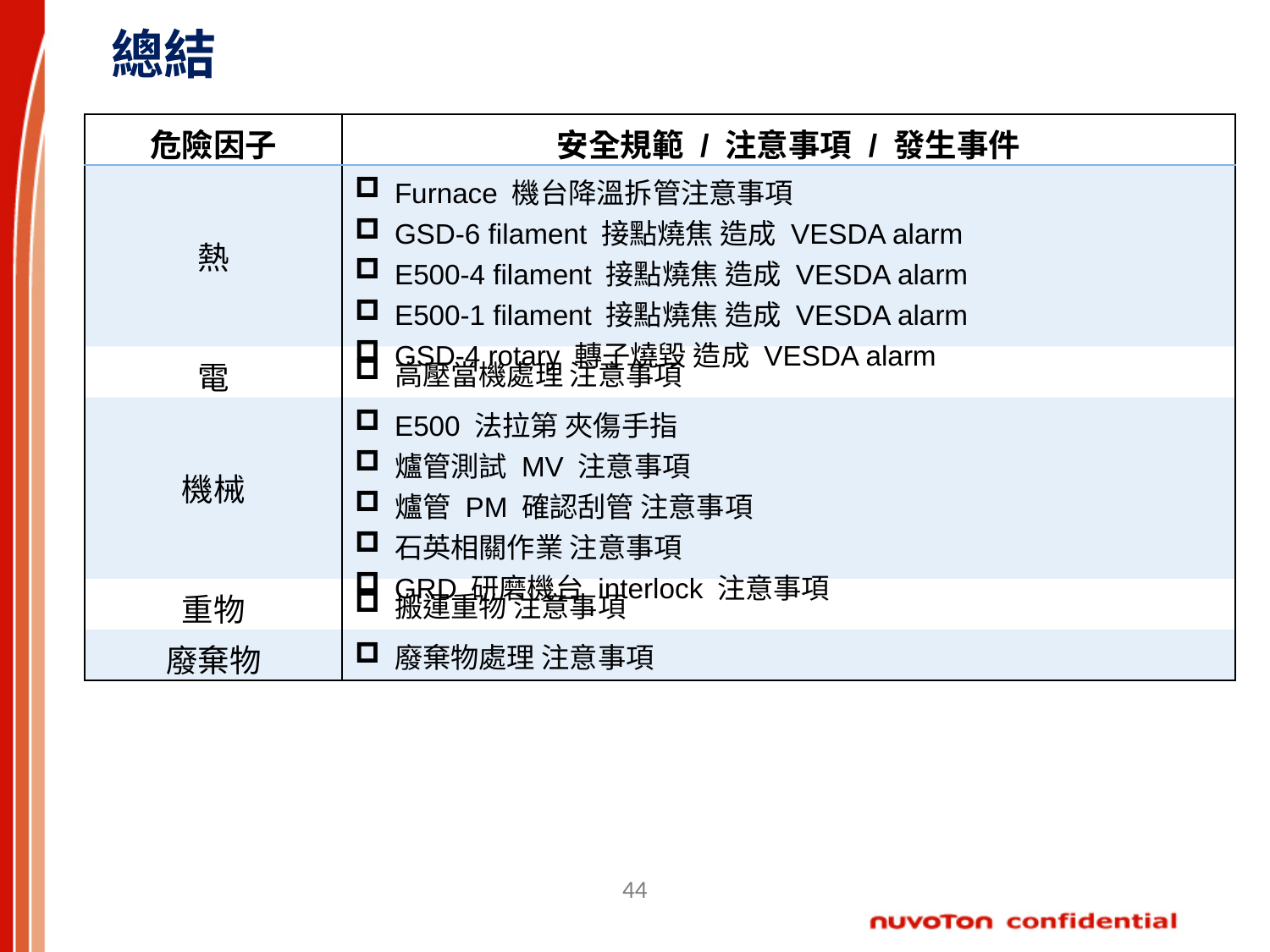

總結
| 危險因子 | 安全規範 / 注意事項 / 發生事件 |
| --- | --- |
| 熱 | Furnace 機台降溫拆管注意事項 GSD-6 filament 接點燒焦 造成 VESDA alarm E500-4 filament 接點燒焦 造成 VESDA alarm E500-1 filament 接點燒焦 造成 VESDA alarm GSD-4 rotary 轉子燒毀 造成 VESDA alarm |
| 電 | 高壓當機處理 注意事項 |
| 機械 | E500 法拉第 夾傷手指 爐管測試 MV 注意事項 爐管 PM 確認刮管 注意事項 石英相關作業 注意事項 GRD 研磨機台 interlock 注意事項 |
| 重物 | 搬運重物 注意事項 |
| 廢棄物 | 廢棄物處理 注意事項 |
44